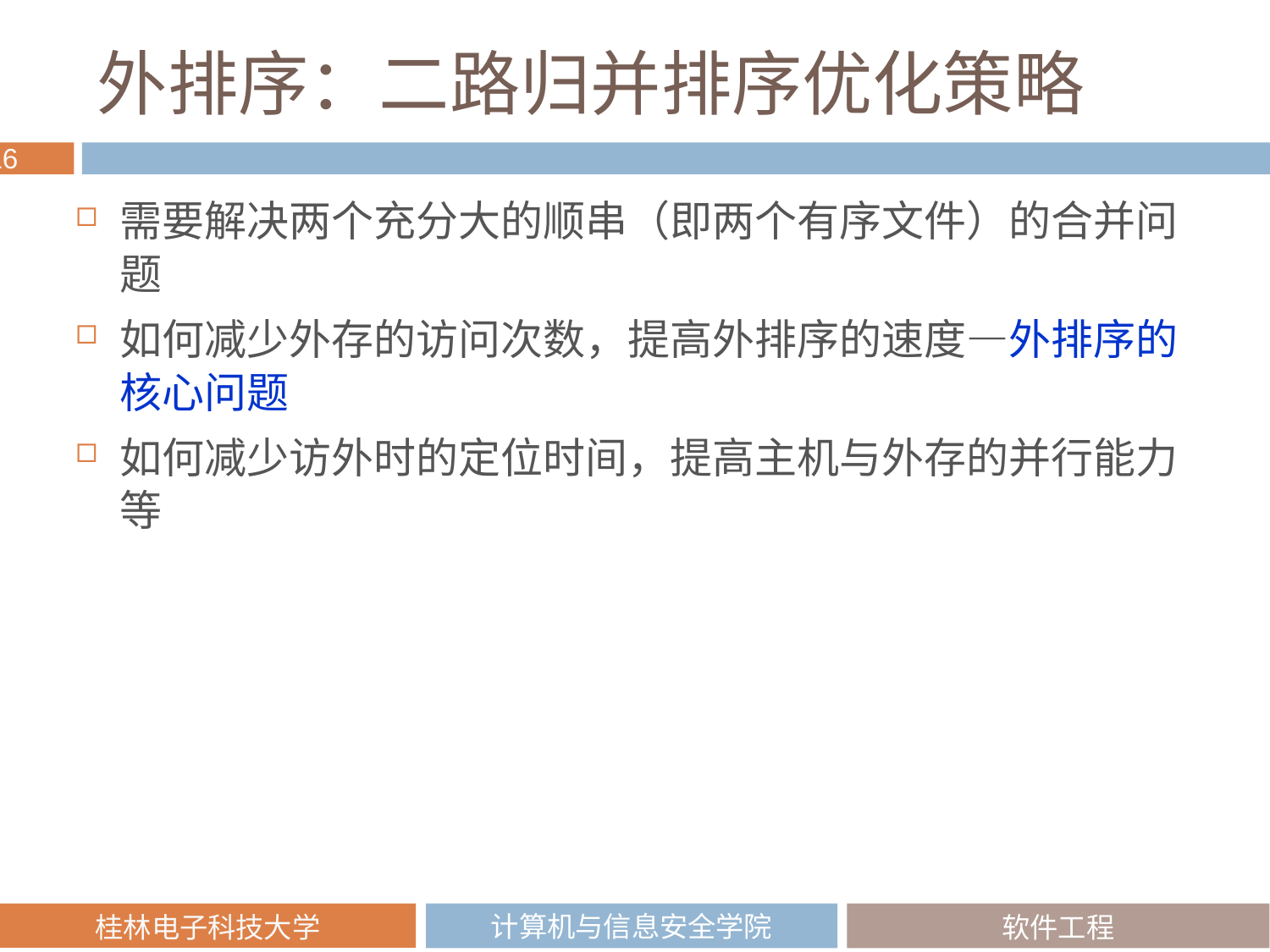

# 外排序：二路归并排序优化策略
需要解决两个充分大的顺串（即两个有序文件）的合并问题
如何减少外存的访问次数，提高外排序的速度—外排序的核心问题
如何减少访外时的定位时间，提高主机与外存的并行能力等